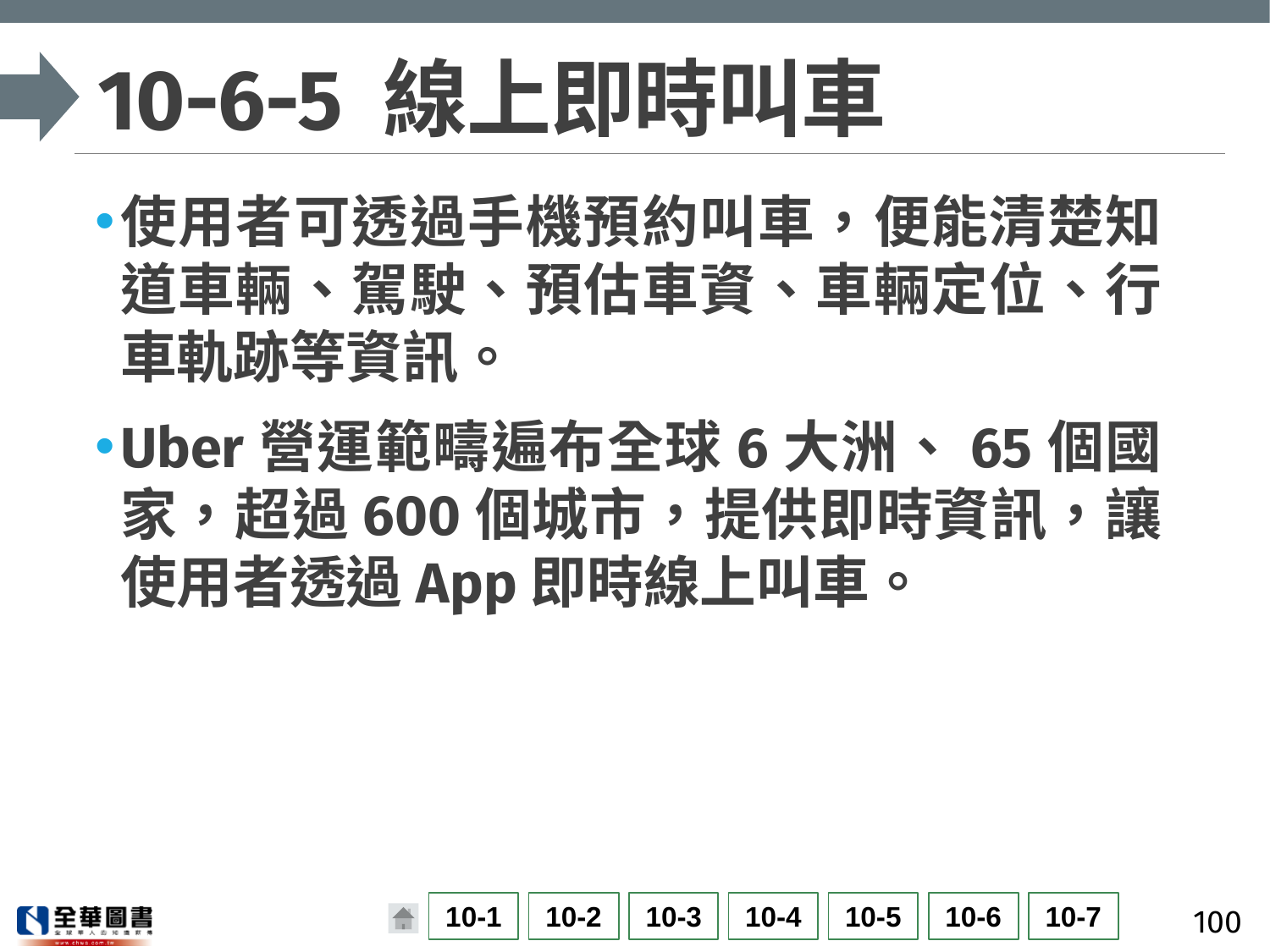

# 10-6-5 線上即時叫車
使用者可透過手機預約叫車，便能清楚知道車輛、駕駛、預估車資、車輛定位、行車軌跡等資訊。
Uber營運範疇遍布全球6大洲、65個國家，超過600個城市，提供即時資訊，讓使用者透過App即時線上叫車。
100